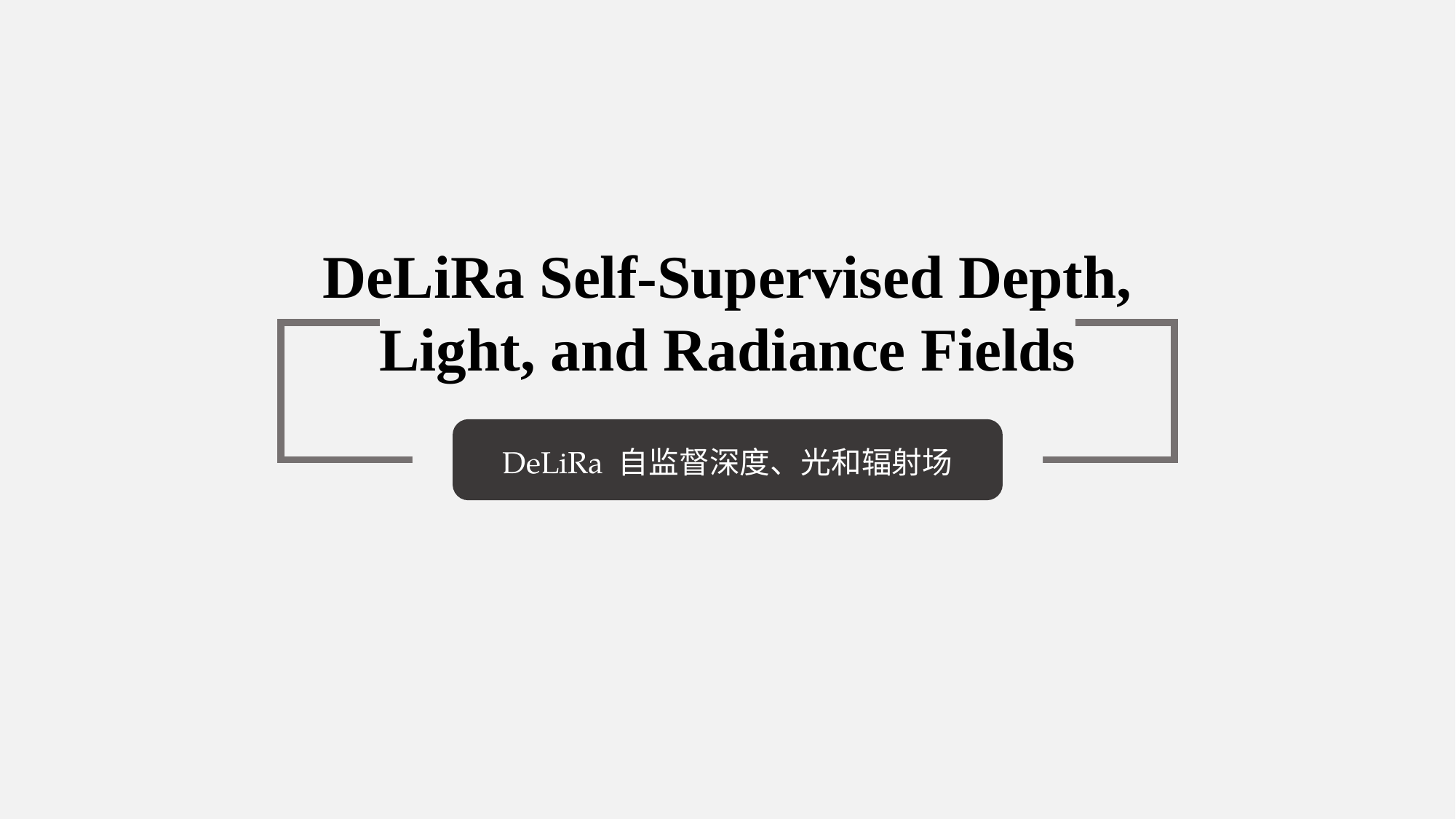

DeLiRa Self-Supervised Depth, Light, and Radiance Fields

DeLiRa 自监督深度、光和辐射场